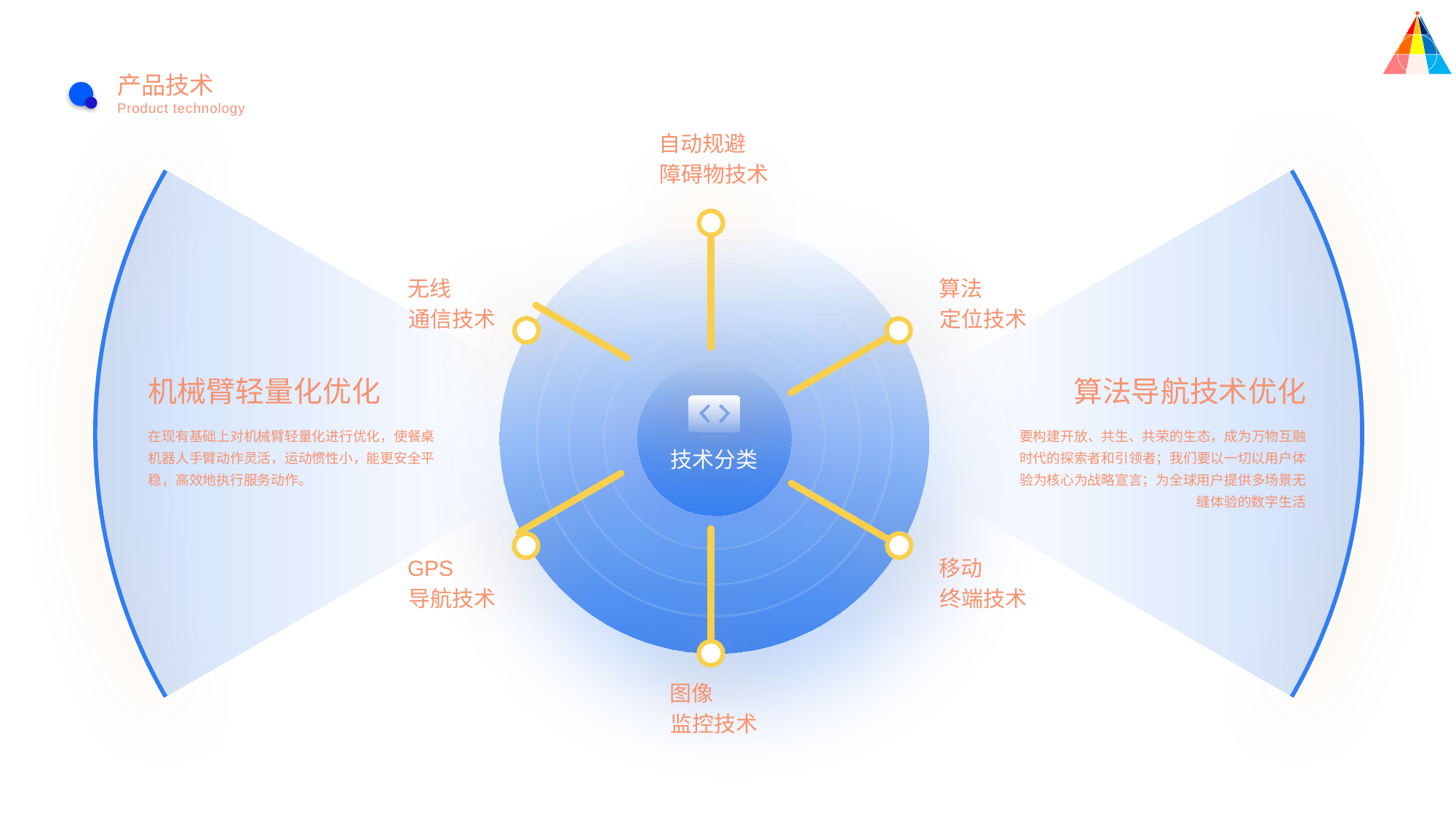

产品技术
Product technology

自动规避
障碍物技术

无线
通信技术
算法
定位技术

机械臂轻量化优化
算法导航技术优化

在现有基础上对机械臂轻量化进行优化，使餐桌机器人手臂动作灵活，运动惯性小，能更安全平稳，高效地执行服务动作。
要构建开放、共生、共荣的生态，成为万物互融时代的探索者和引领者；我们要以一切以用户体验为核心为战略宣言；为全球用户提供多场景无缝体验的数字生活
技术分类

GPS
导航技术
移动
终端技术
图像
监控技术